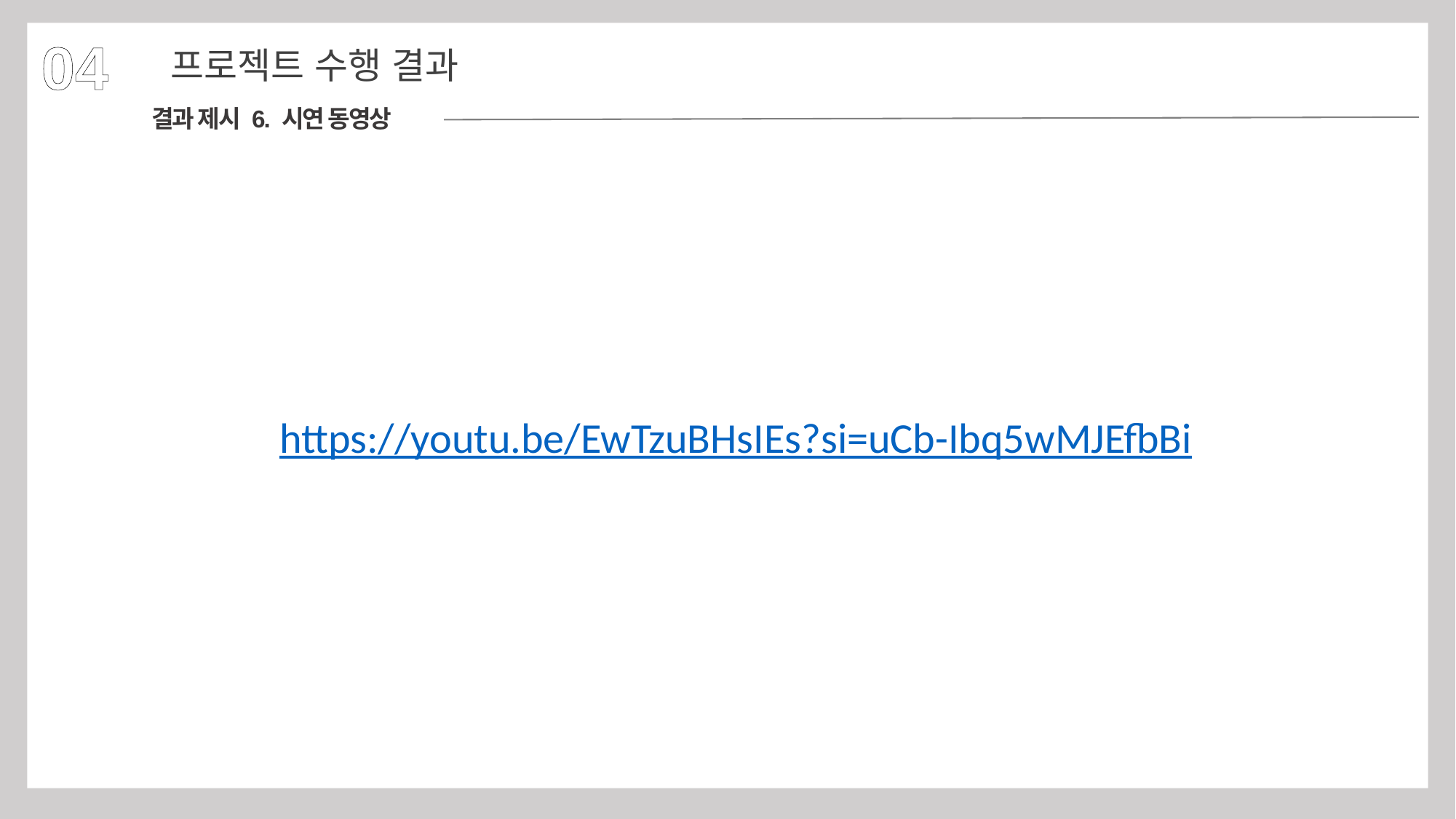

04
프로젝트 수행 결과
결과 제시 6. 시연 동영상
https://youtu.be/EwTzuBHsIEs?si=uCb-Ibq5wMJEfbBi